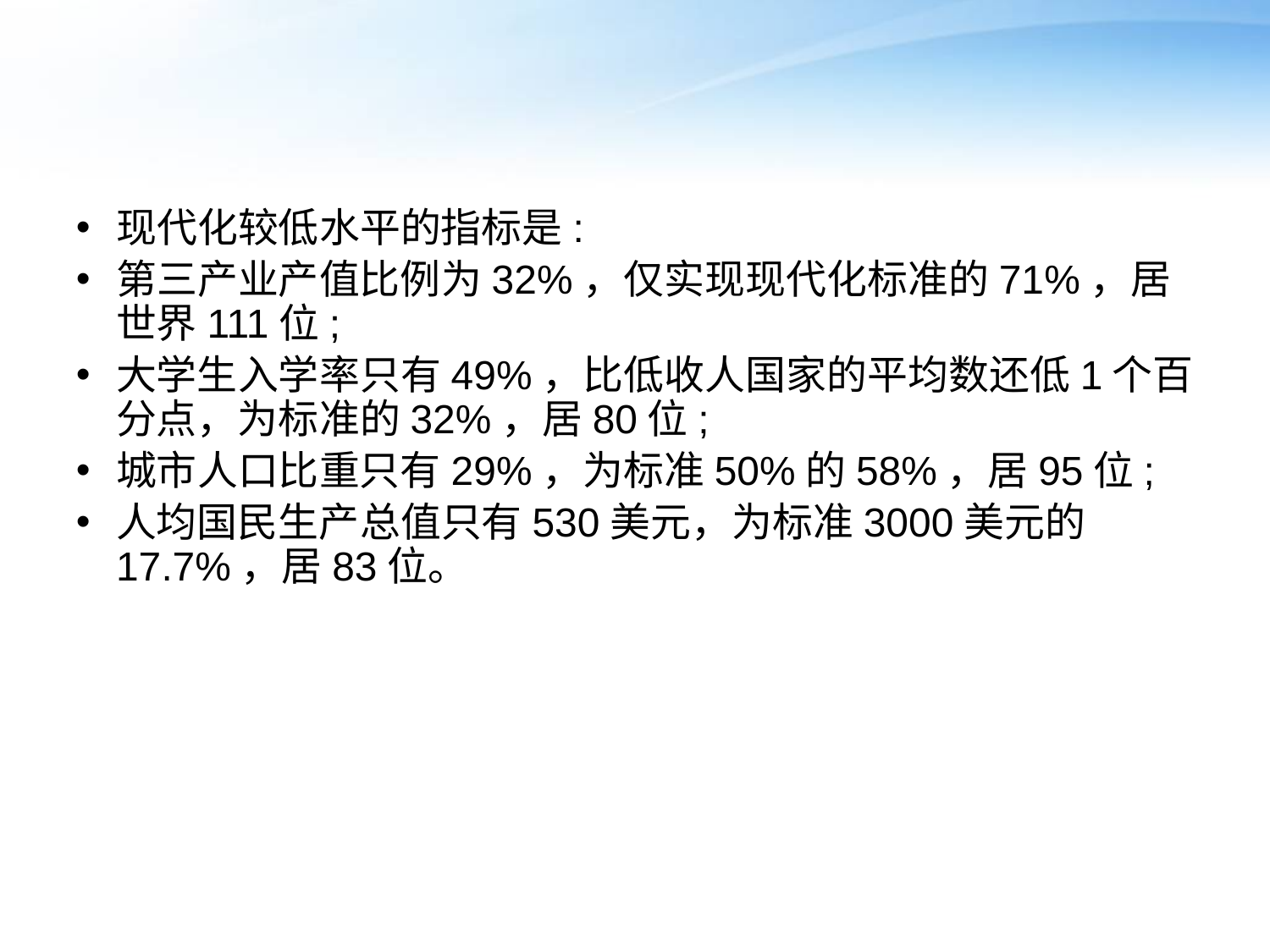

#
现代化较低水平的指标是:
第三产业产值比例为32%，仅实现现代化标准的71%，居世界111位;
大学生入学率只有49%，比低收人国家的平均数还低1个百分点，为标准的32%，居80位;
城市人口比重只有29%，为标准50%的58%，居95位;
人均国民生产总值只有530美元，为标准3000美元的17.7%，居83位。